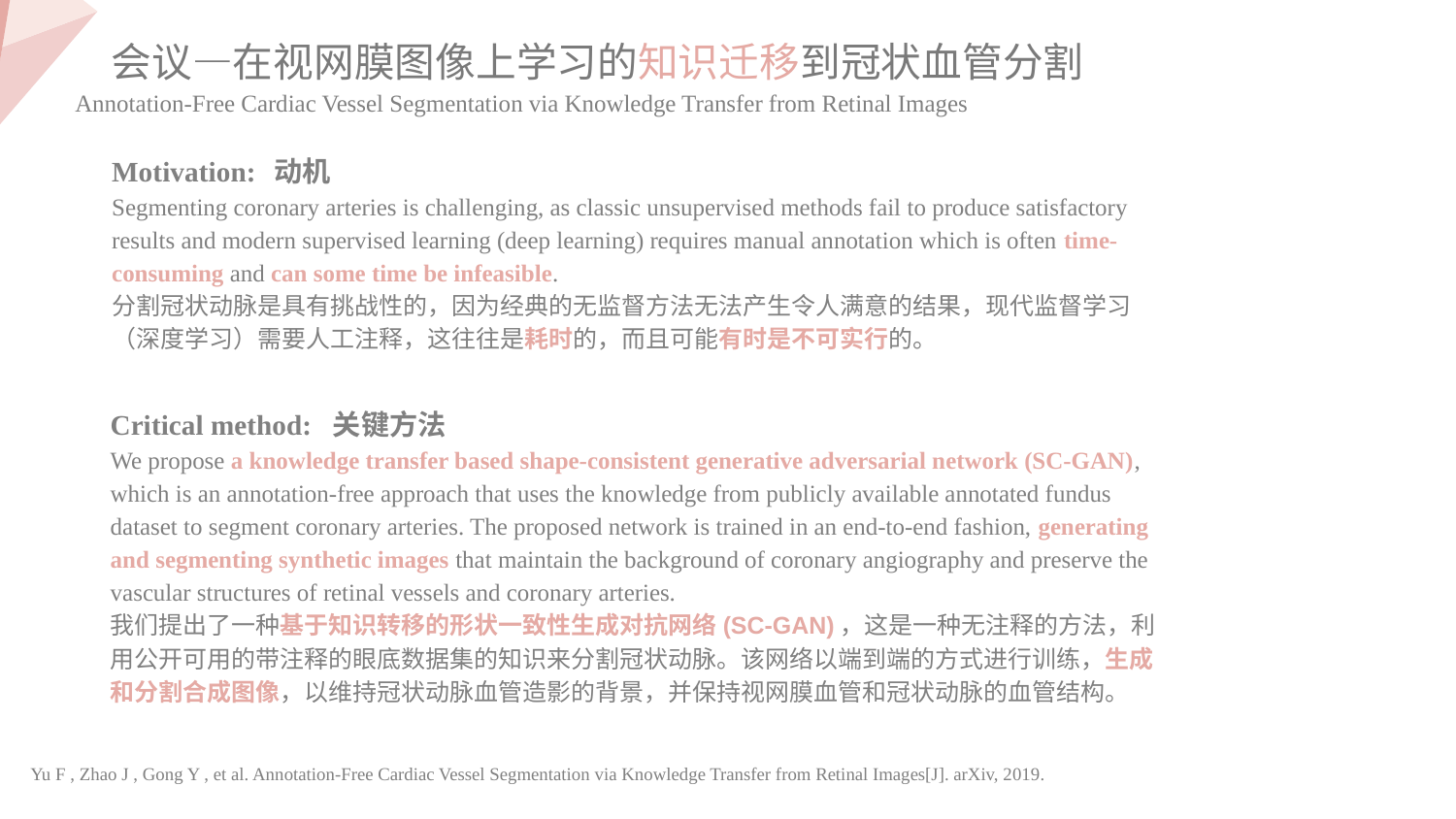

会议—在视网膜图像上学习的知识迁移到冠状血管分割
Annotation-Free Cardiac Vessel Segmentation via Knowledge Transfer from Retinal Images
Motivation:  动机
Segmenting coronary arteries is challenging, as classic unsupervised methods fail to produce satisfactory results and modern supervised learning (deep learning) requires manual annotation which is often time-consuming and can some time be infeasible.
分割冠状动脉是具有挑战性的，因为经典的无监督方法无法产生令人满意的结果，现代监督学习（深度学习）需要人工注释，这往往是耗时的，而且可能有时是不可实行的。
Critical method:  关键方法
We propose a knowledge transfer based shape-consistent generative adversarial network (SC-GAN), which is an annotation-free approach that uses the knowledge from publicly available annotated fundus dataset to segment coronary arteries. The proposed network is trained in an end-to-end fashion, generating and segmenting synthetic images that maintain the background of coronary angiography and preserve the vascular structures of retinal vessels and coronary arteries.
我们提出了一种基于知识转移的形状一致性生成对抗网络(SC-GAN)，这是一种无注释的方法，利用公开可用的带注释的眼底数据集的知识来分割冠状动脉。该网络以端到端的方式进行训练，生成和分割合成图像，以维持冠状动脉血管造影的背景，并保持视网膜血管和冠状动脉的血管结构。
Yu F , Zhao J , Gong Y , et al. Annotation-Free Cardiac Vessel Segmentation via Knowledge Transfer from Retinal Images[J]. arXiv, 2019.